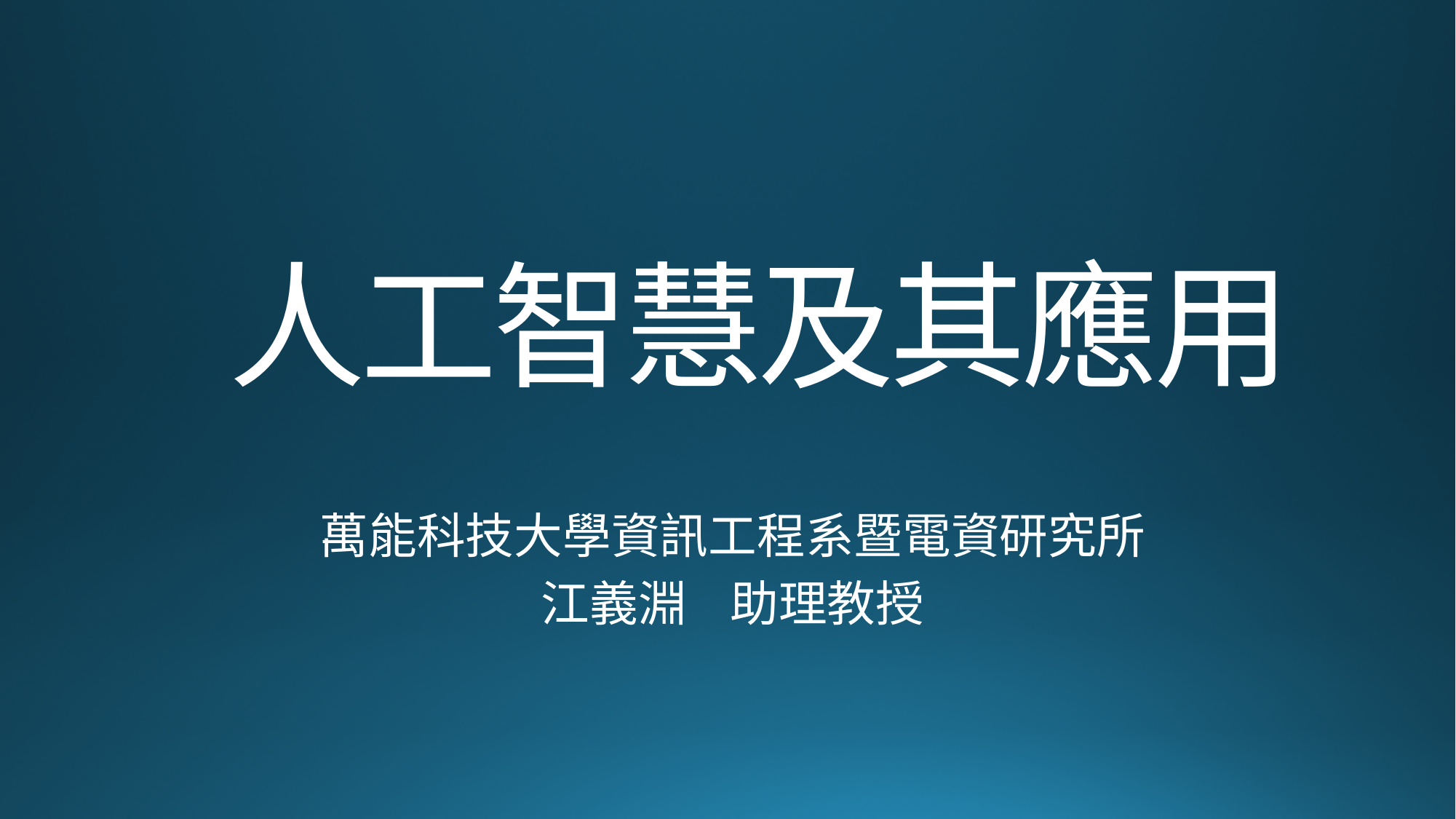

# 人工智慧及其應用
萬能科技大學資訊工程系暨電資研究所
江義淵    助理教授